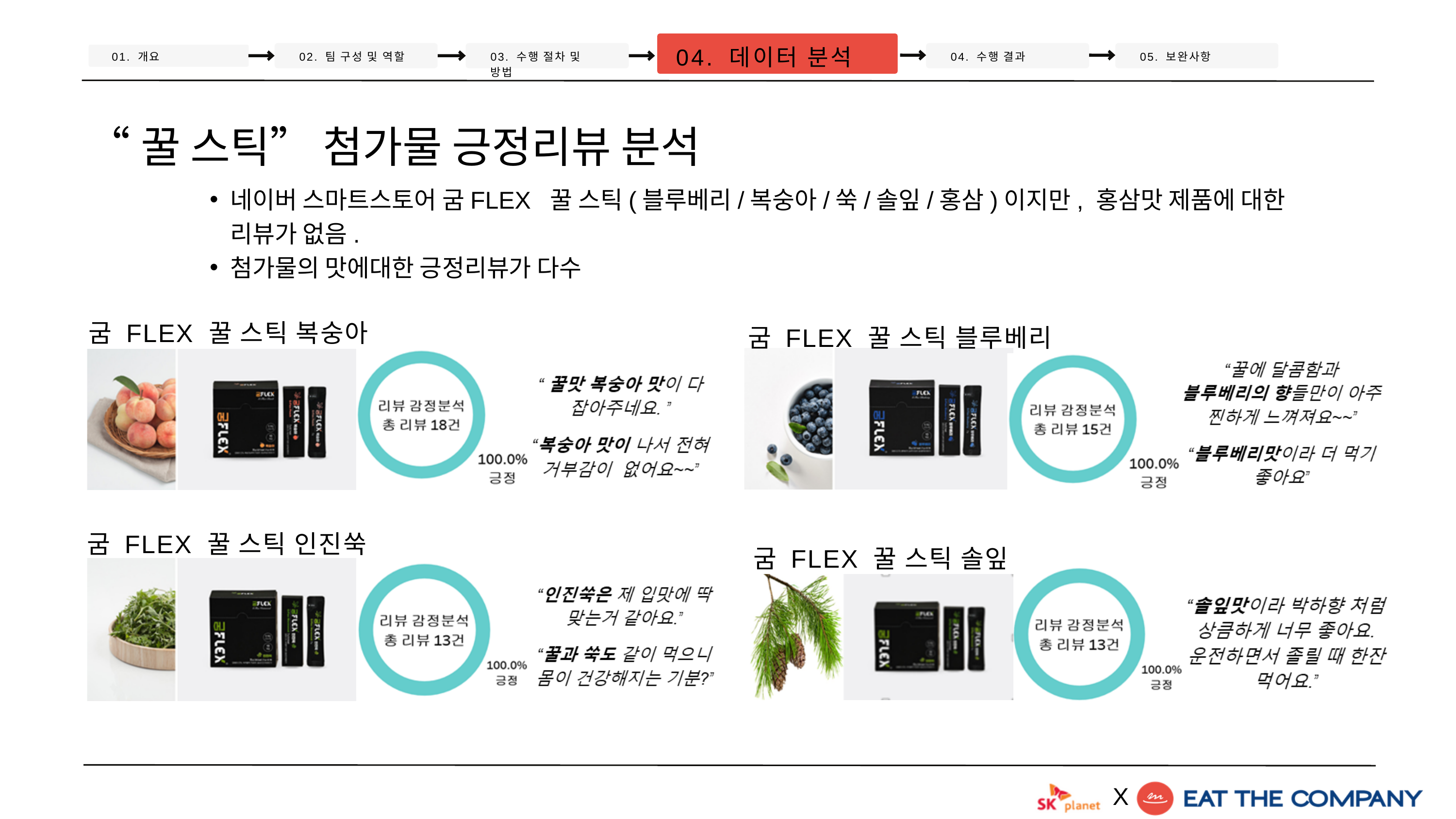

04. 데이터 분석

01. 개요

02. 팀 구성 및 역할

03. 수행 절차 및 방법

04. 수행 결과

05. 보완사항

네이버 스마트스토어 굼FLEX  꿀 스틱(블루베리/복숭아/쑥/솔잎/홍삼)이지만, 홍삼맛 제품에 대한 리뷰가 없음.
첨가물의 맛에대한 긍정리뷰가 다수

“꿀 스틱” 첨가물 긍정리뷰 분석
굼 FLEX 꿀 스틱 복숭아
굼 FLEX 꿀 스틱 블루베리

굼 FLEX 꿀 스틱 인진쑥
굼 FLEX 꿀 스틱 솔잎

X